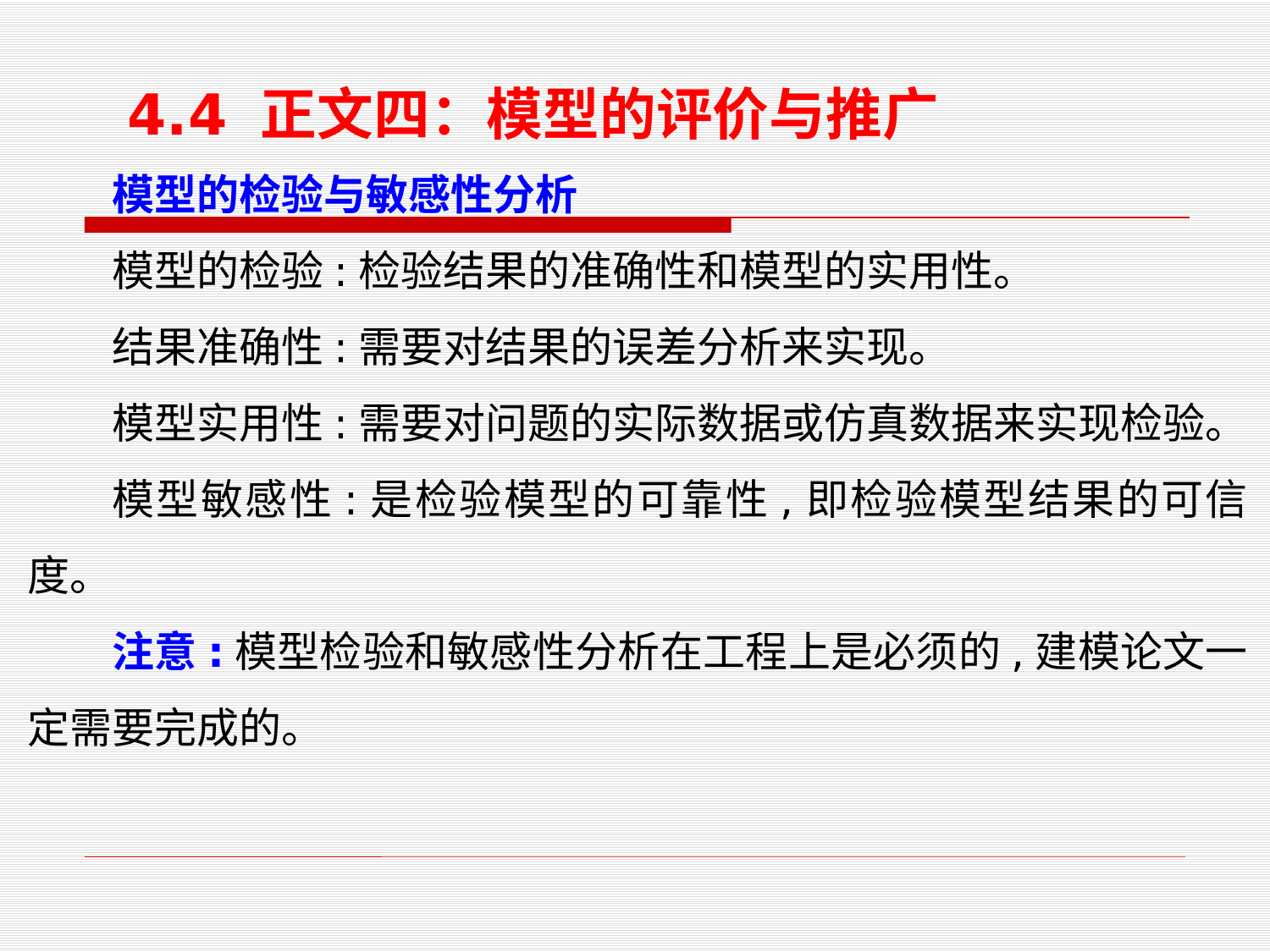

4.4 正文四：模型的评价与推广
模型的检验与敏感性分析
模型的检验:检验结果的准确性和模型的实用性。
结果准确性:需要对结果的误差分析来实现。
模型实用性:需要对问题的实际数据或仿真数据来实现检验。
模型敏感性:是检验模型的可靠性,即检验模型结果的可信度。
注意:模型检验和敏感性分析在工程上是必须的,建模论文一定需要完成的。